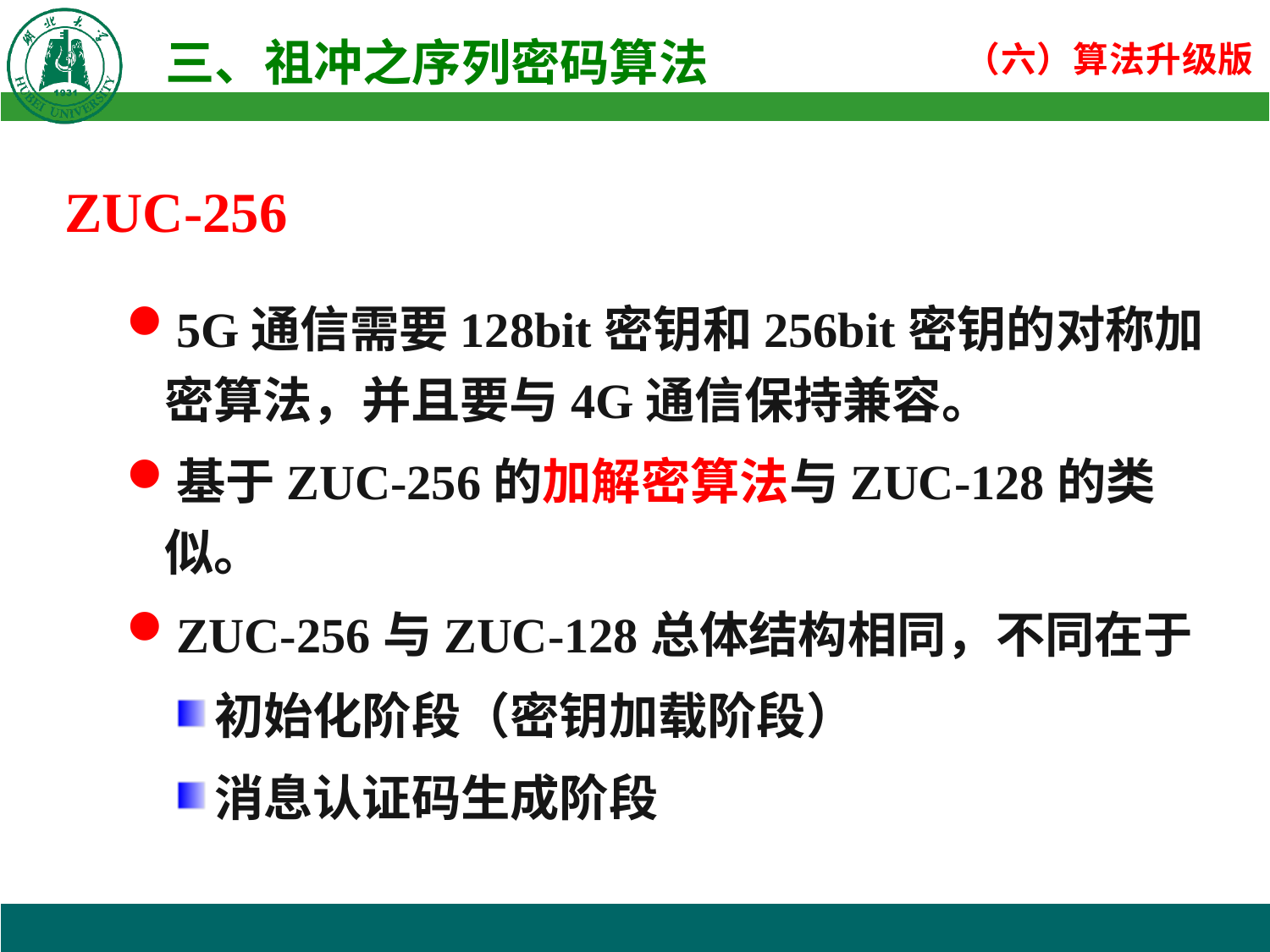

ZUC-256
5G通信需要128bit密钥和256bit密钥的对称加密算法，并且要与4G通信保持兼容。
基于ZUC-256的加解密算法与ZUC-128的类似。
ZUC-256与ZUC-128总体结构相同，不同在于
初始化阶段（密钥加载阶段）
消息认证码生成阶段